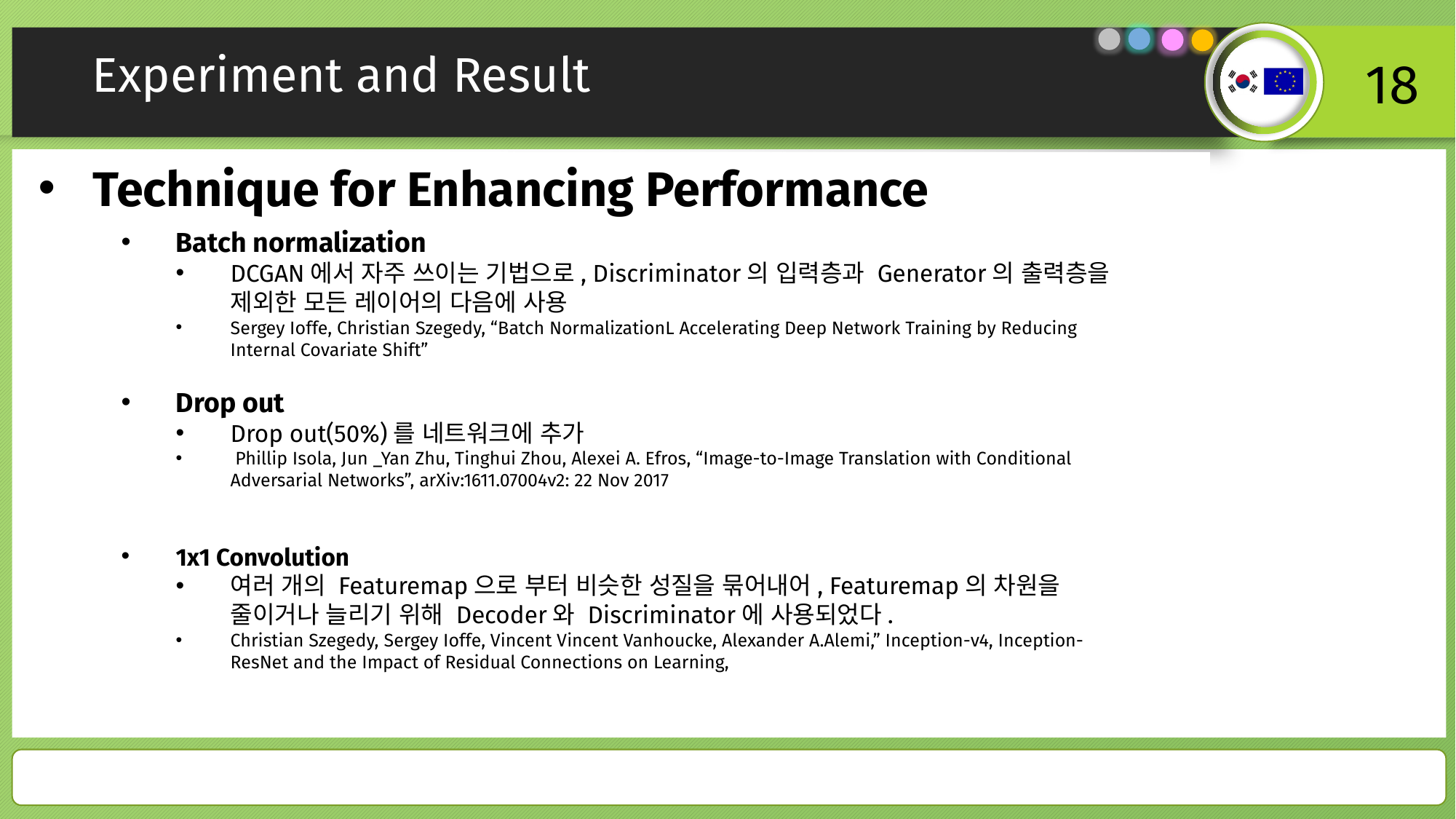

# Experiment and Result
18
Technique for Enhancing Performance
Batch normalization
DCGAN에서 자주 쓰이는 기법으로, Discriminator의 입력층과 Generator의 출력층을 제외한 모든 레이어의 다음에 사용
Sergey Ioffe, Christian Szegedy, “Batch NormalizationL Accelerating Deep Network Training by Reducing Internal Covariate Shift”

Drop out
Drop out(50%)를 네트워크에 추가
 Phillip Isola, Jun _Yan Zhu, Tinghui Zhou, Alexei A. Efros, “Image-to-Image Translation with Conditional Adversarial Networks”, arXiv:1611.07004v2: 22 Nov 2017

1x1 Convolution
여러 개의 Featuremap으로 부터 비슷한 성질을 묶어내어, Featuremap의 차원을 줄이거나 늘리기 위해 Decoder와 Discriminator에 사용되었다.
Christian Szegedy, Sergey Ioffe, Vincent Vincent Vanhoucke, Alexander A.Alemi,” Inception-v4, Inception-ResNet and the Impact of Residual Connections on Learning,